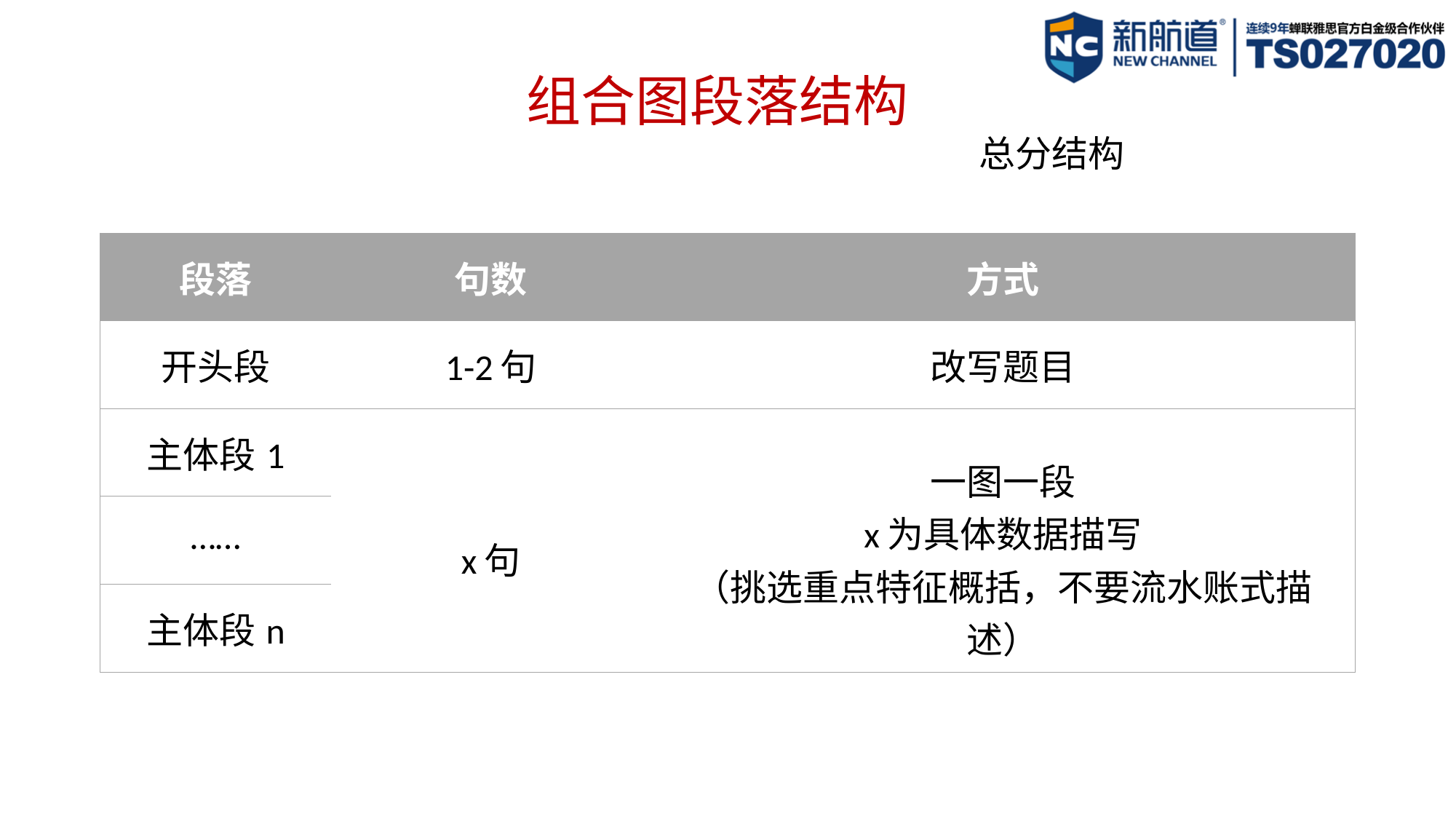

组合图段落结构
总分结构
| 段落 | 句数 | 方式 |
| --- | --- | --- |
| 开头段 | 1-2句 | 改写题目 |
| 主体段1 | x句 | 一图一段 x为具体数据描写 （挑选重点特征概括，不要流水账式描述） |
| …… |  |  |
| 主体段n |  |  |